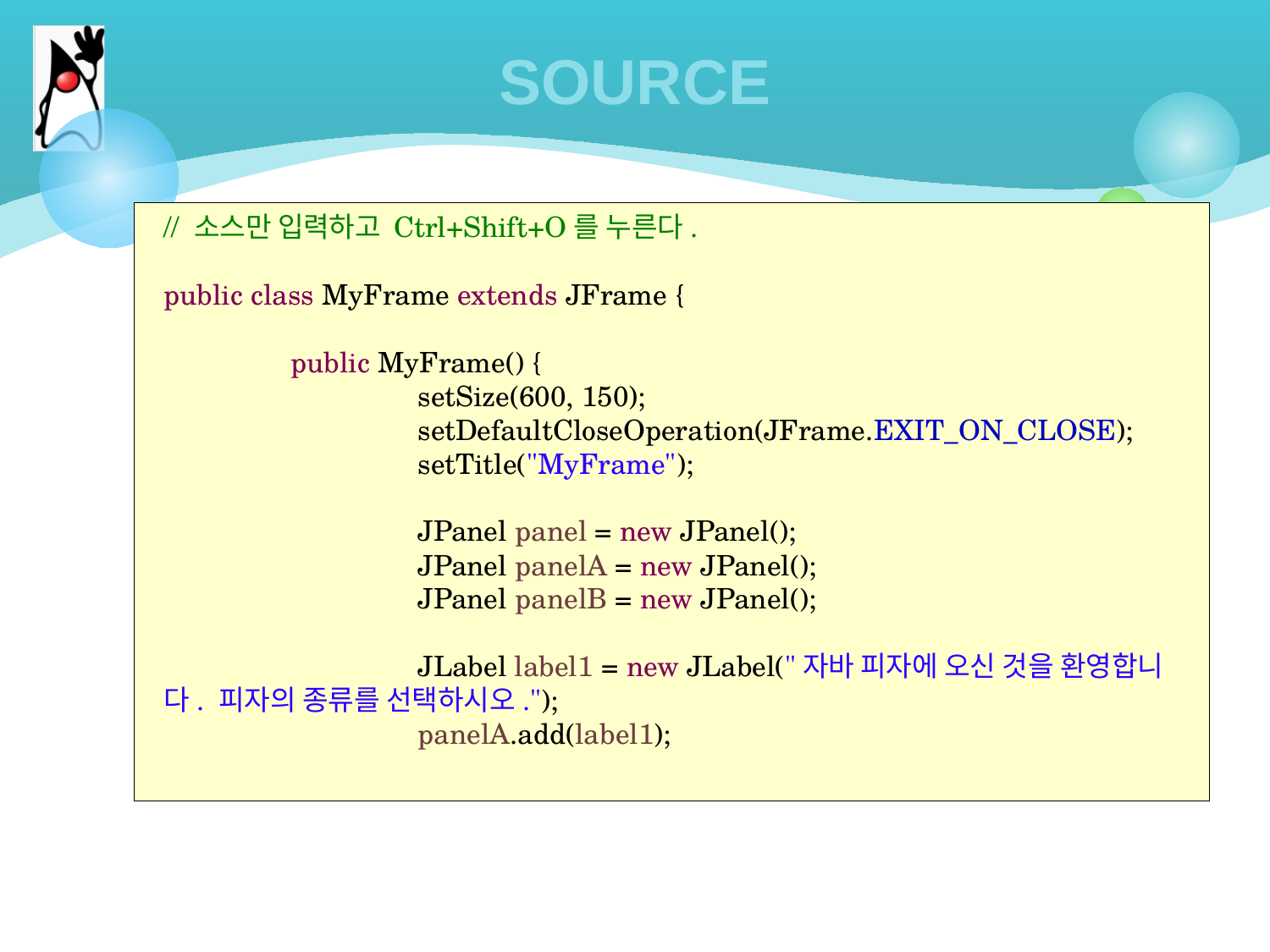

# SOURCE
// 소스만 입력하고 Ctrl+Shift+O를 누른다.

public class MyFrame extends JFrame {

	public MyFrame() {
		setSize(600, 150);
		setDefaultCloseOperation(JFrame.EXIT_ON_CLOSE);
		setTitle("MyFrame");

		JPanel panel = new JPanel();
		JPanel panelA = new JPanel();
		JPanel panelB = new JPanel();

		JLabel label1 = new JLabel("자바 피자에 오신 것을 환영합니다. 피자의 종류를 선택하시오.");
		panelA.add(label1);